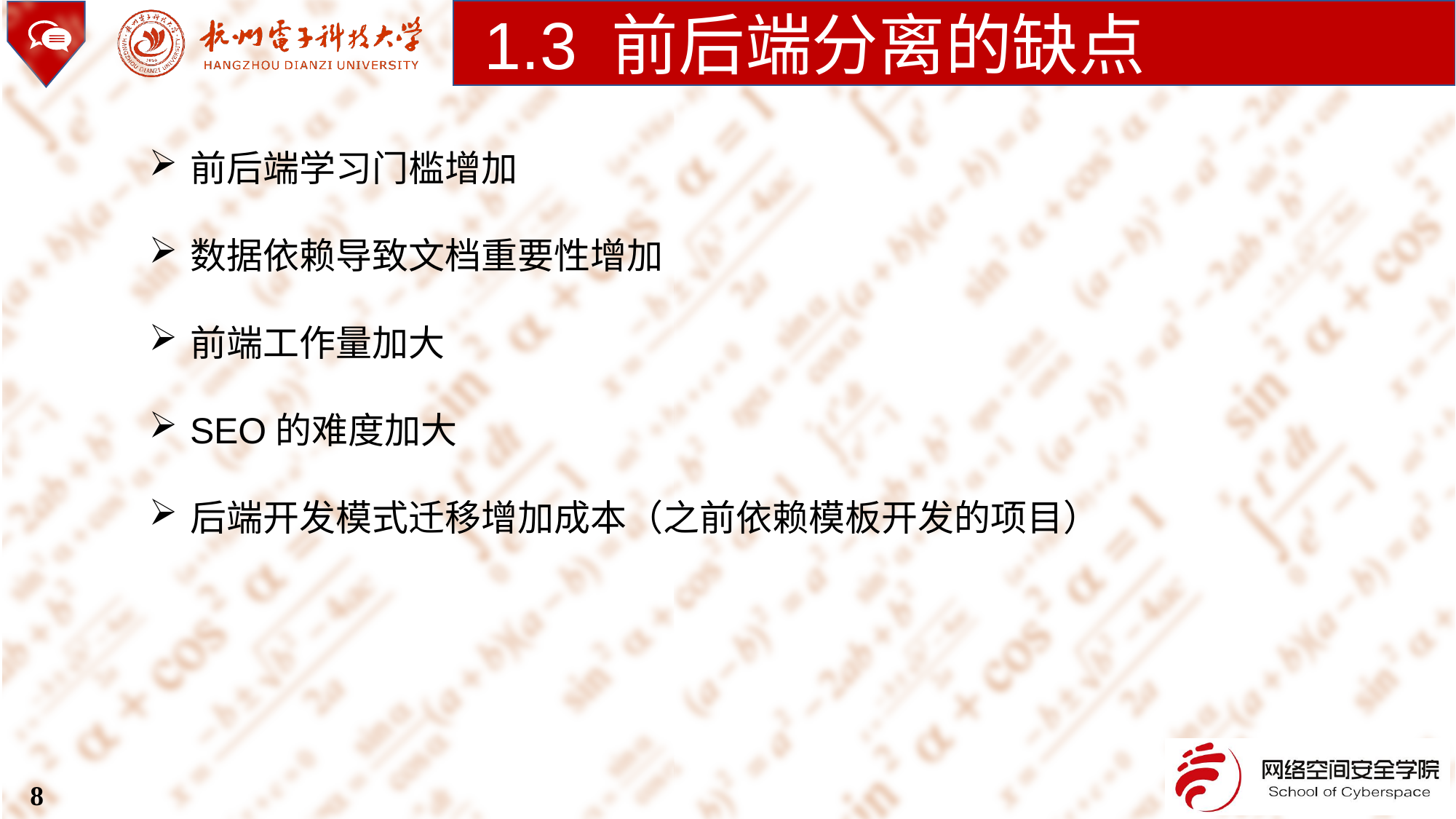

1.3 前后端分离的缺点
前后端学习门槛增加
数据依赖导致文档重要性增加
前端工作量加大
SEO的难度加大
后端开发模式迁移增加成本（之前依赖模板开发的项目）
8